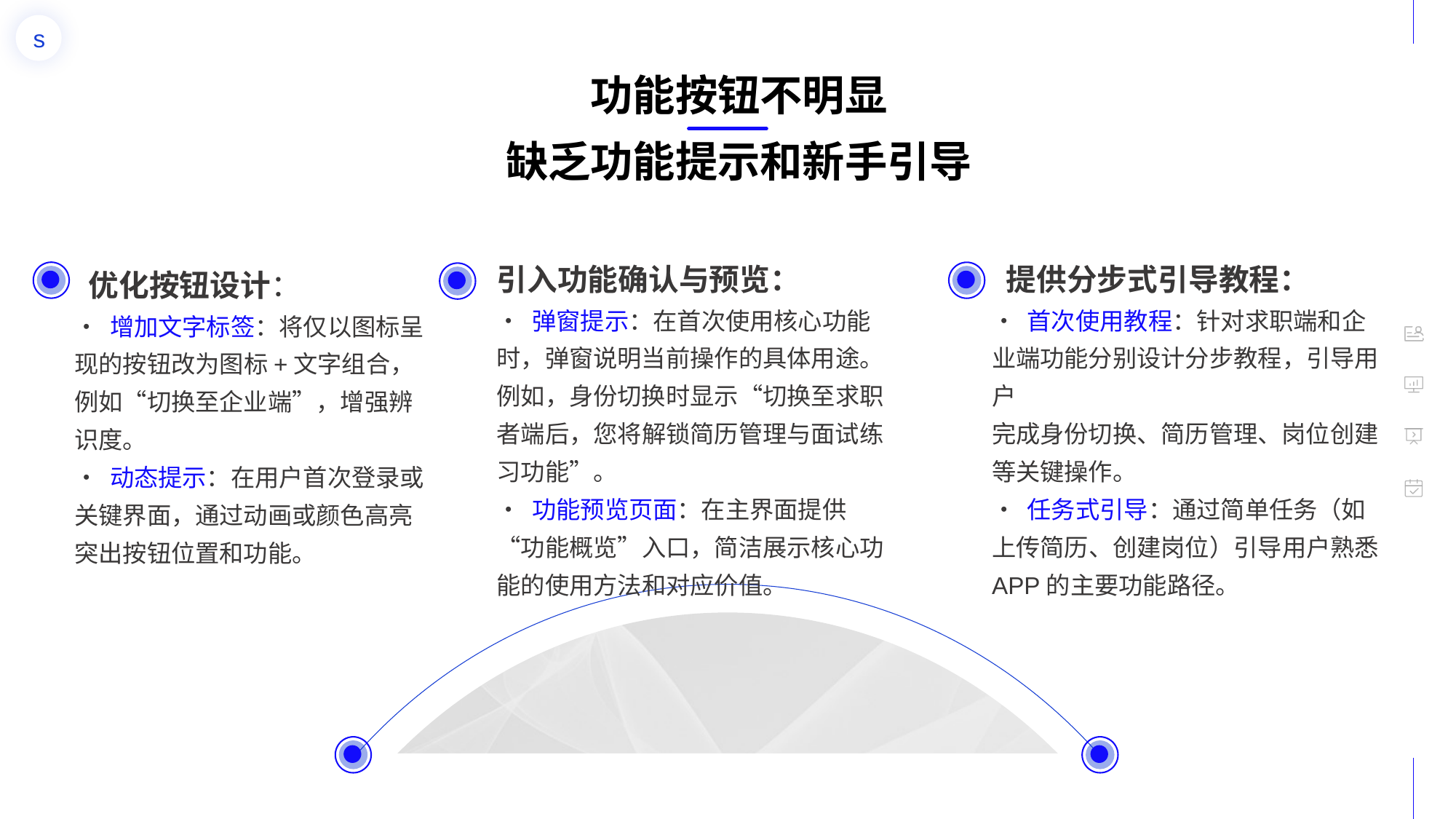

功能按钮不明显
缺乏功能提示和新手引导

引入功能确认与预览：
• 弹窗提示：在首次使用核心功能时，弹窗说明当前操作的具体用途。例如，身份切换时显示“切换至求职者端后，您将解锁简历管理与面试练习功能”。
• 功能预览页面：在主界面提供“功能概览”入口，简洁展示核心功能的使用方法和对应价值。

 提供分步式引导教程：
• 首次使用教程：针对求职端和企业端功能分别设计分步教程，引导用户
完成身份切换、简历管理、岗位创建等关键操作。
• 任务式引导：通过简单任务（如上传简历、创建岗位）引导用户熟悉 APP的主要功能路径。
 优化按钮设计：
• 增加文字标签：将仅以图标呈现的按钮改为图标+文字组合，例如“切换至企业端”，增强辨识度。
• 动态提示：在用户首次登录或关键界面，通过动画或颜色高亮突出按钮位置和功能。